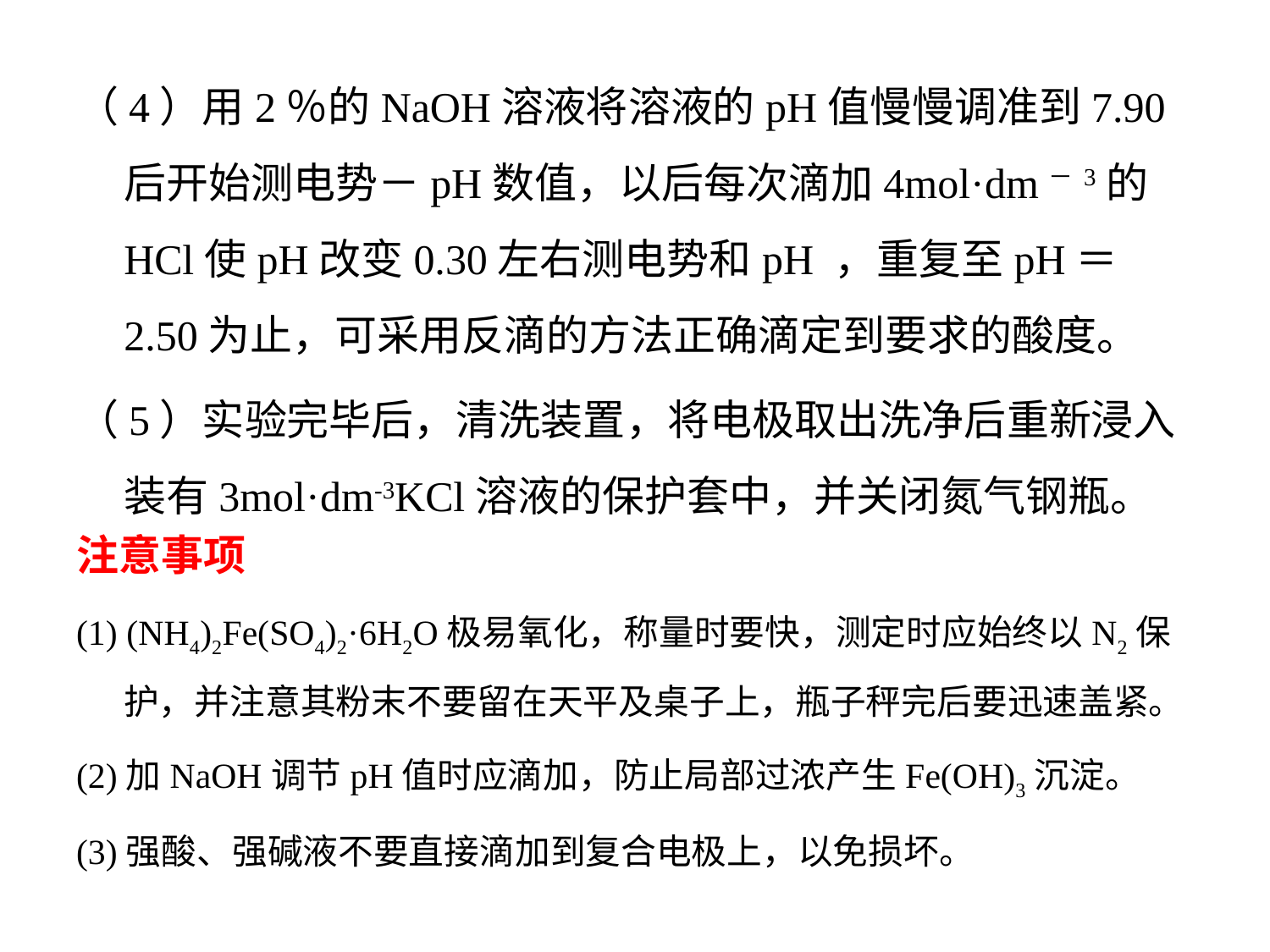

（4）用2％的NaOH溶液将溶液的pH值慢慢调准到7.90后开始测电势－pH数值，以后每次滴加4mol·dm－3的HCl使pH改变0.30左右测电势和pH ，重复至pH＝2.50为止，可采用反滴的方法正确滴定到要求的酸度。
（5）实验完毕后，清洗装置，将电极取出洗净后重新浸入装有3mol·dm-3KCl溶液的保护套中，并关闭氮气钢瓶。
注意事项
(1) (NH4)2Fe(SO4)2·6H2O极易氧化，称量时要快，测定时应始终以N2保护，并注意其粉末不要留在天平及桌子上，瓶子秤完后要迅速盖紧。
(2)加NaOH调节pH值时应滴加，防止局部过浓产生Fe(OH)3沉淀。
(3)强酸、强碱液不要直接滴加到复合电极上，以免损坏。